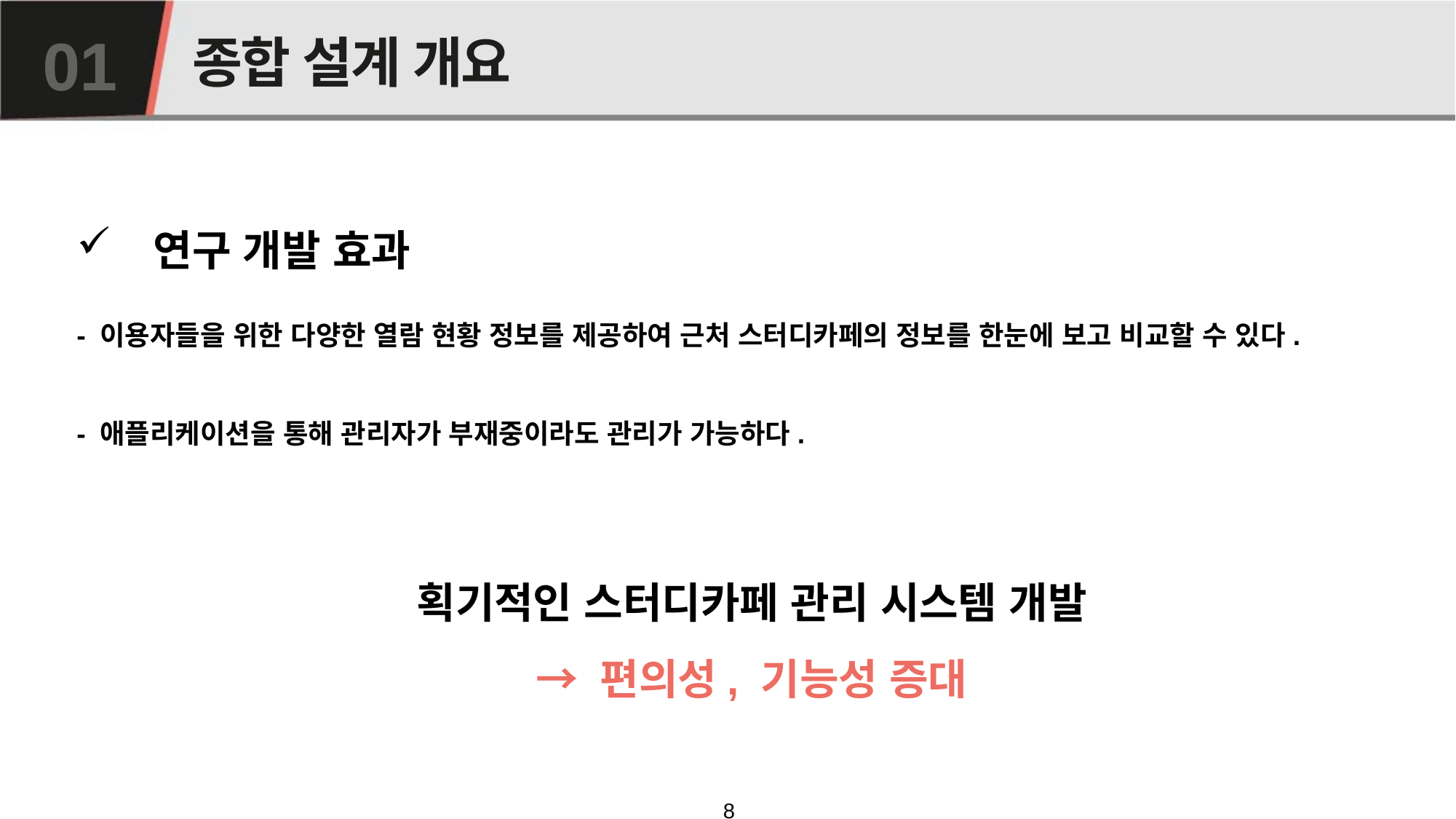

# 종합 설계 개요
01
 연구 개발 효과

- 이용자들을 위한 다양한 열람 현황 정보를 제공하여 근처 스터디카페의 정보를 한눈에 보고 비교할 수 있다.

- 애플리케이션을 통해 관리자가 부재중이라도 관리가 가능하다.

획기적인 스터디카페 관리 시스템 개발
→ 편의성, 기능성 증대
8